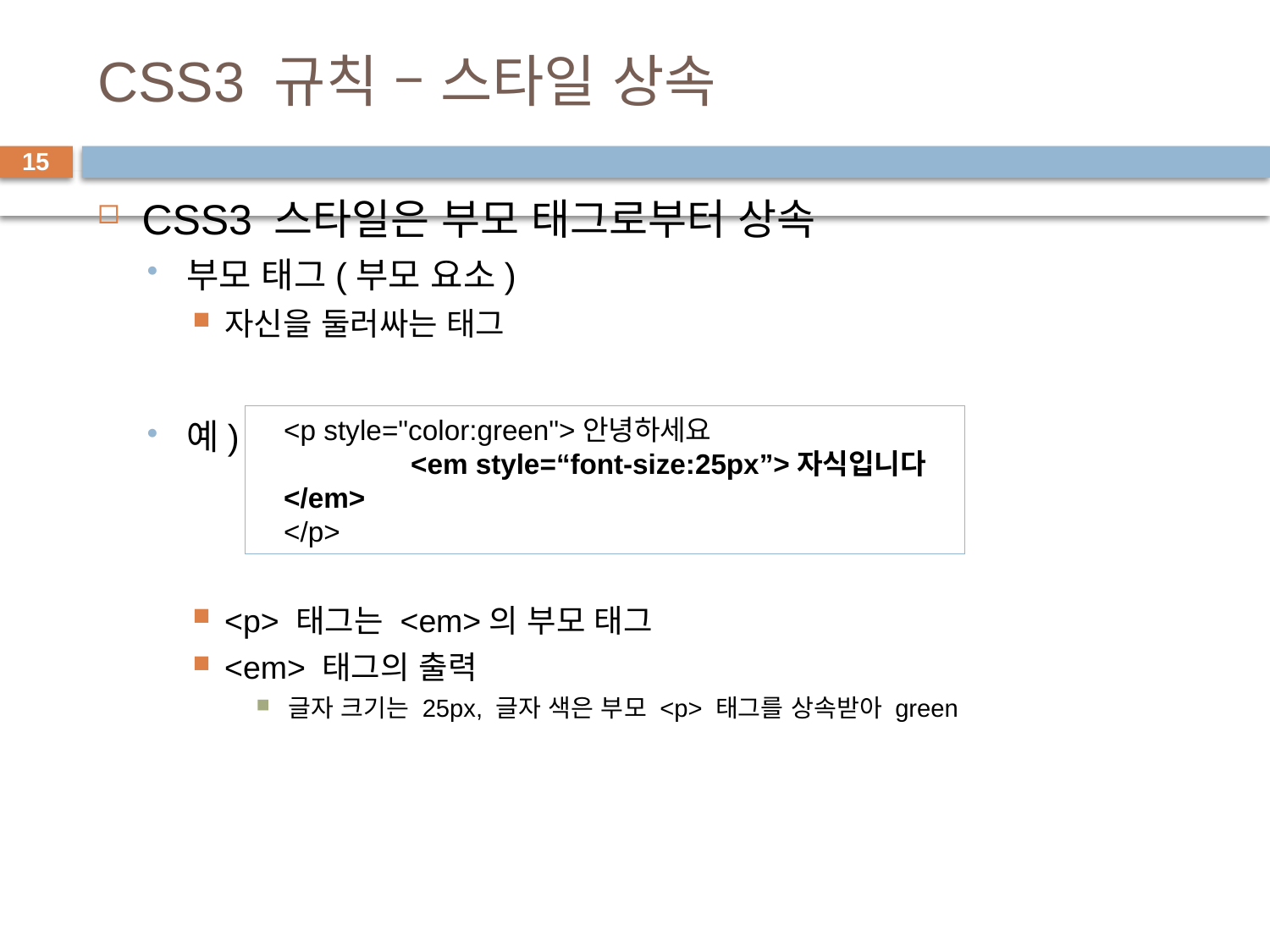

# CSS3 규칙 – 스타일 상속
15
CSS3 스타일은 부모 태그로부터 상속
부모 태그(부모 요소)
자신을 둘러싸는 태그

예)

<p> 태그는 <em>의 부모 태그
<em> 태그의 출력
글자 크기는 25px, 글자 색은 부모 <p> 태그를 상속받아 green

<p style="color:green">안녕하세요
	<em style=“font-size:25px”>자식입니다</em>
</p>